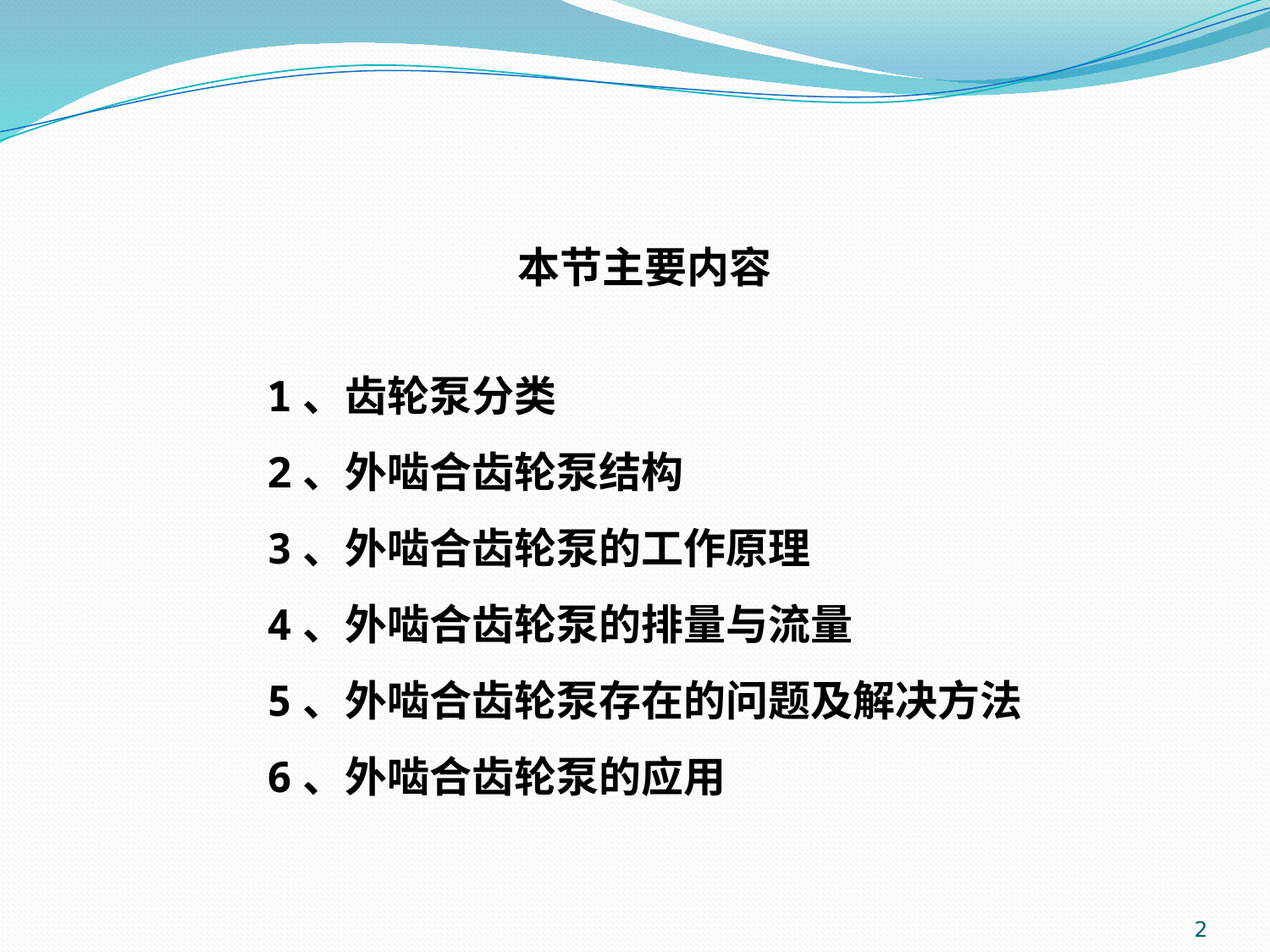

#
本节主要内容
1、齿轮泵分类
2、外啮合齿轮泵结构
3、外啮合齿轮泵的工作原理
4、外啮合齿轮泵的排量与流量
5、外啮合齿轮泵存在的问题及解决方法
6、外啮合齿轮泵的应用

2